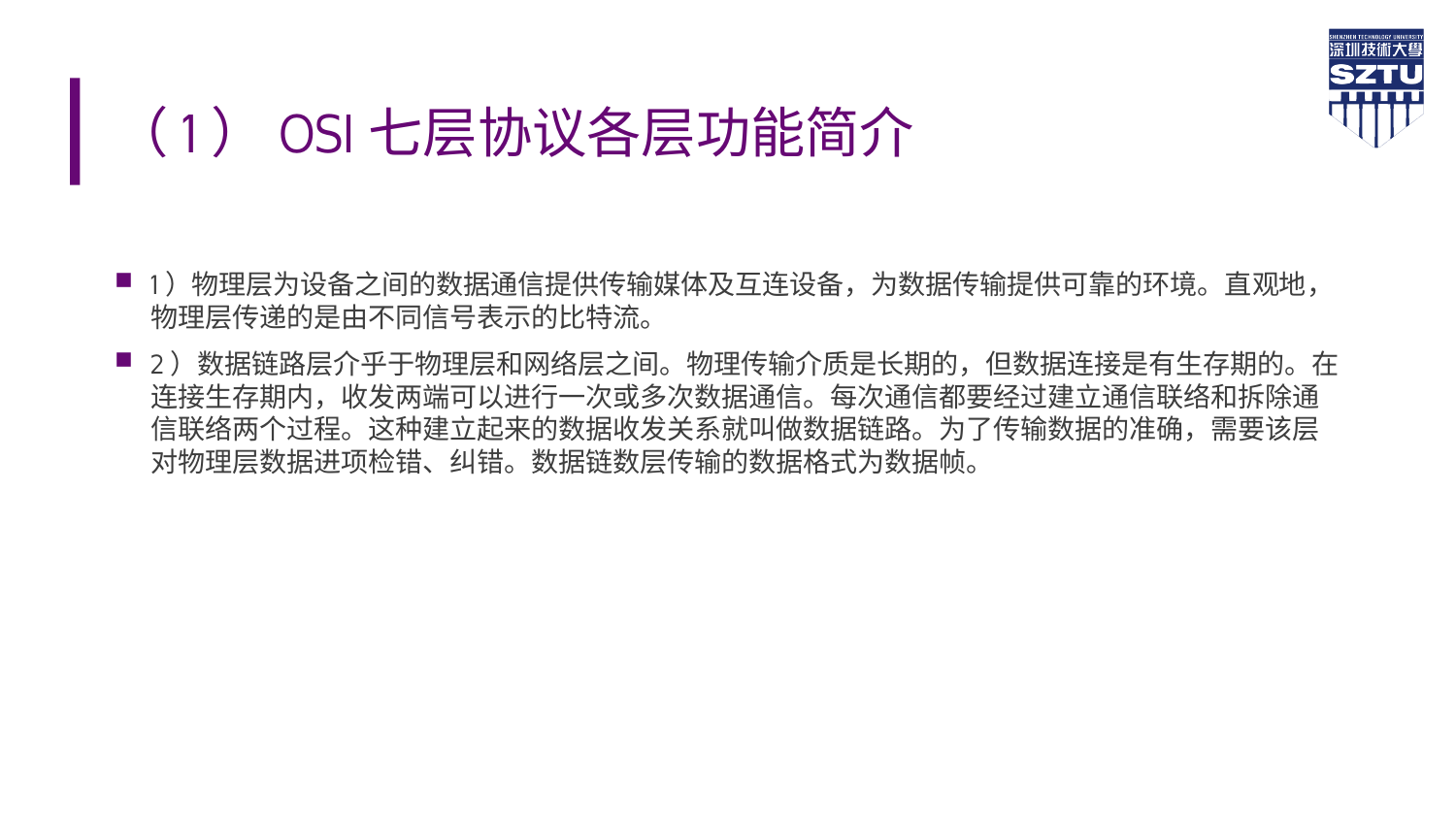

# （1）OSI七层协议各层功能简介
1）物理层为设备之间的数据通信提供传输媒体及互连设备，为数据传输提供可靠的环境。直观地，物理层传递的是由不同信号表示的比特流。
2）数据链路层介乎于物理层和网络层之间。物理传输介质是长期的，但数据连接是有生存期的。在连接生存期内，收发两端可以进行一次或多次数据通信。每次通信都要经过建立通信联络和拆除通信联络两个过程。这种建立起来的数据收发关系就叫做数据链路。为了传输数据的准确，需要该层对物理层数据进项检错、纠错。数据链数层传输的数据格式为数据帧。